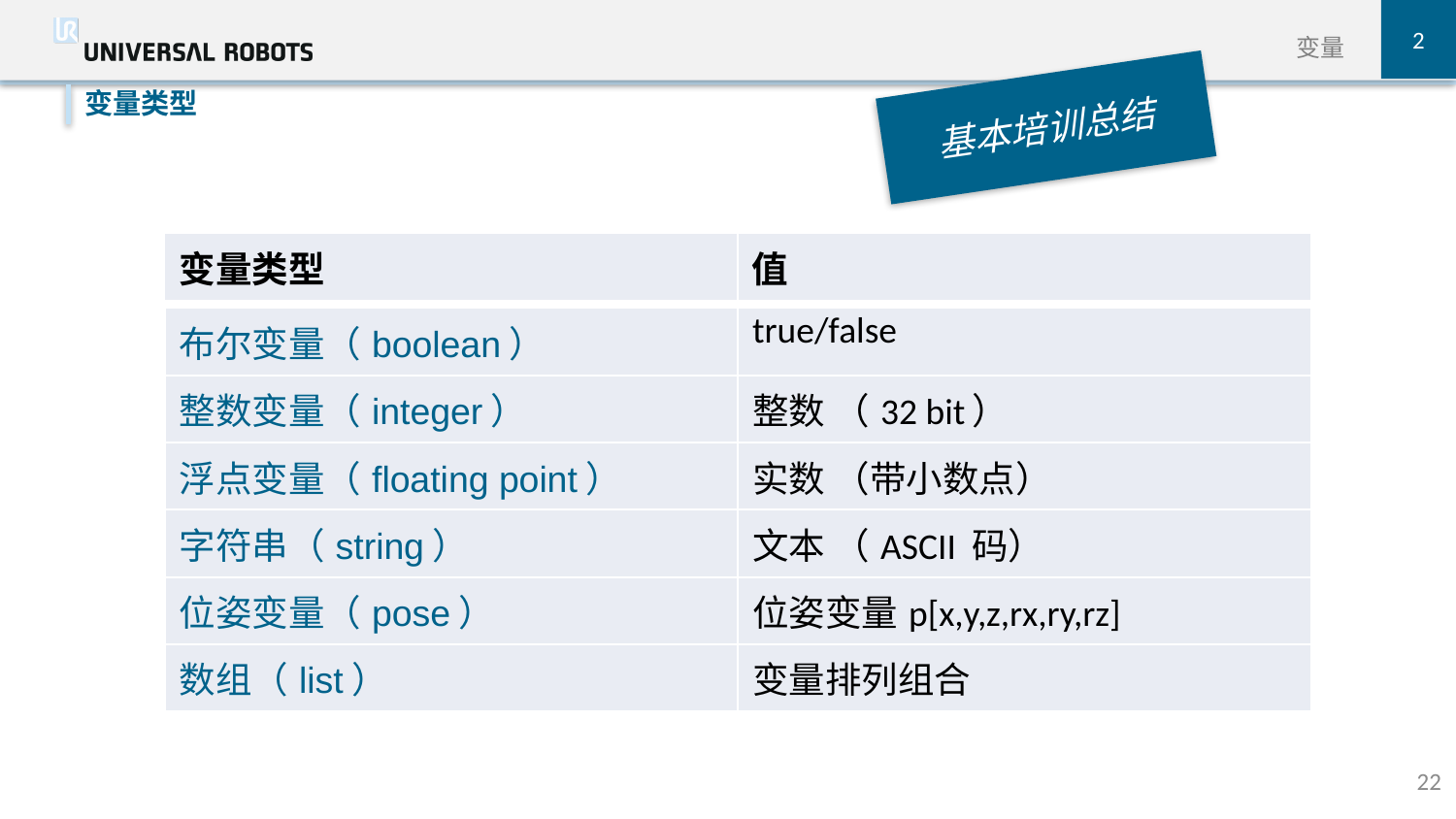

2
变量
基本培训总结
变量类型

| 变量类型 | 值 |
| --- | --- |
| 布尔变量（boolean） | true/false |
| --- | --- |
| 整数变量（integer） | 整数 （32 bit） |
| 浮点变量（floating point） | 实数 （带小数点） |
| 字符串（string） | 文本 （ASCII 码） |
| 位姿变量（pose） | 位姿变量p[x,y,z,rx,ry,rz] |
| 数组（list） | 变量排列组合 |
22